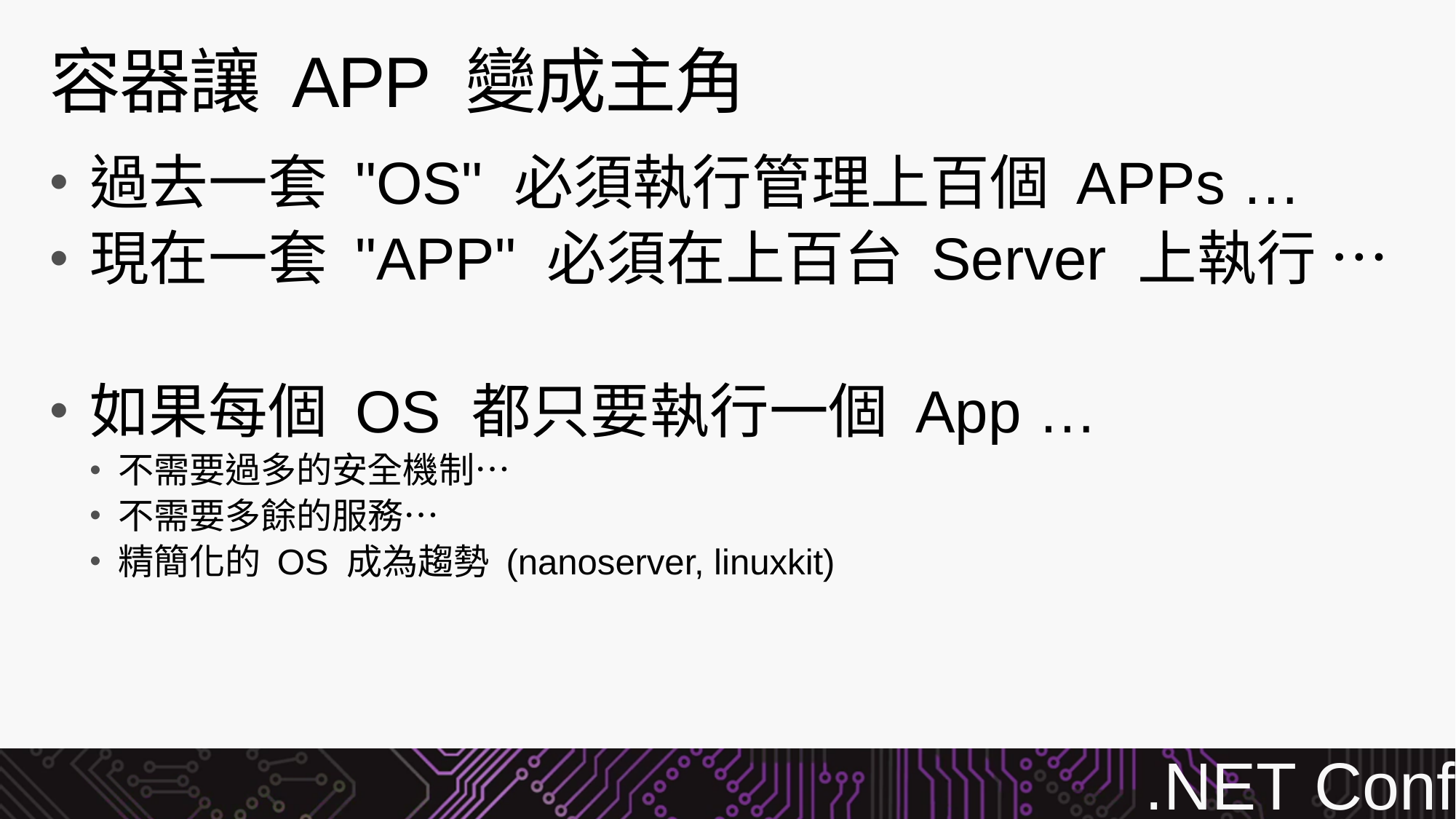

# 容器讓 APP 變成主角
過去一套 "OS" 必須執行管理上百個 APPs …
現在一套 "APP" 必須在上百台 Server 上執行 …

如果每個 OS 都只要執行一個 App …
不需要過多的安全機制…
不需要多餘的服務…
精簡化的 OS 成為趨勢 (nanoserver, linuxkit)